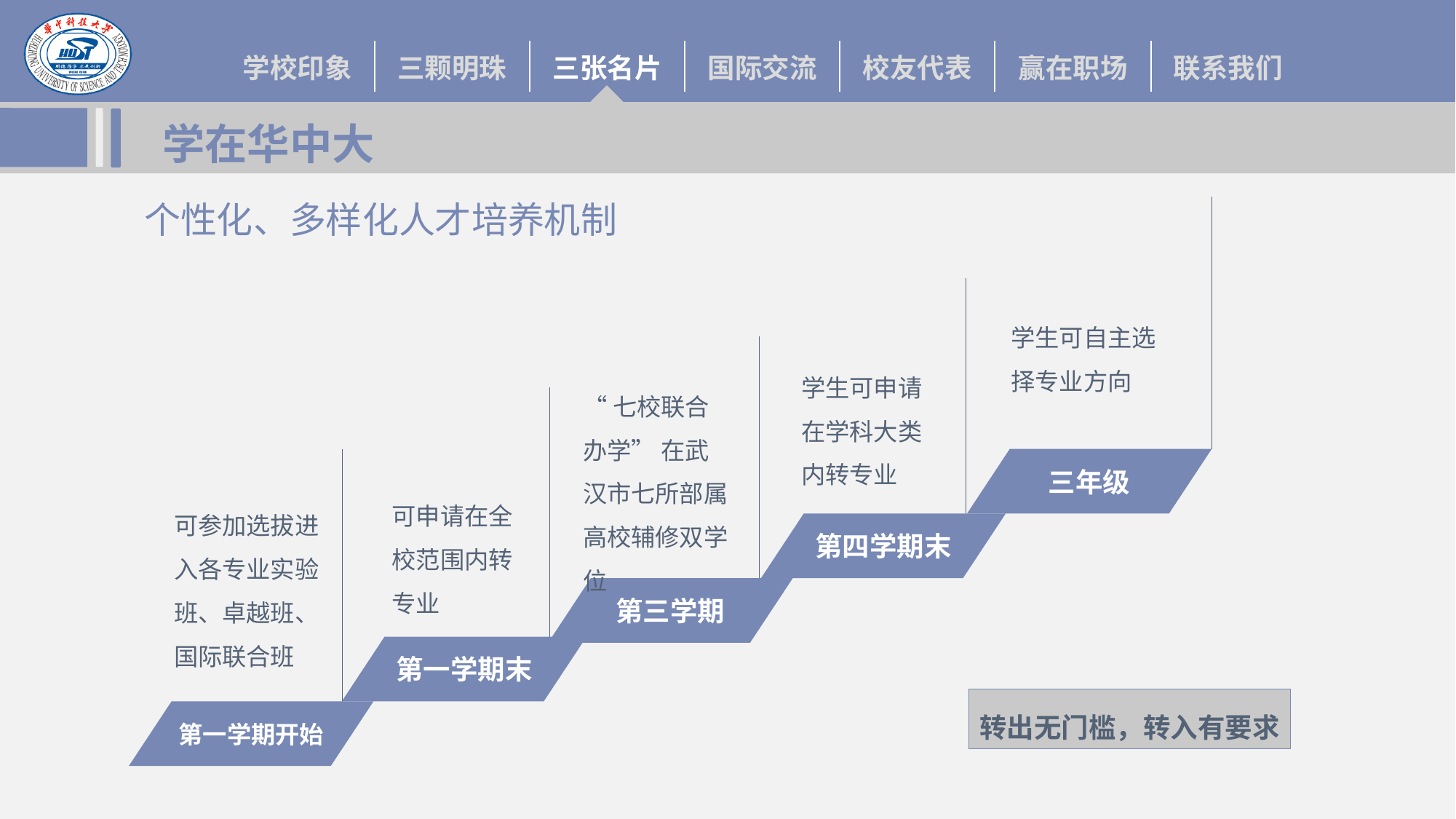

# 学在华中大
个性化、多样化人才培养机制
学生可自主选择专业方向
学生可申请在学科大类内转专业
“七校联合办学” 在武汉市七所部属高校辅修双学位
三年级
可申请在全校范围内转专业
可参加选拔进入各专业实验班、卓越班、国际联合班
第四学期末
第三学期
第一学期末
第一学期开始
转出无门槛，转入有要求